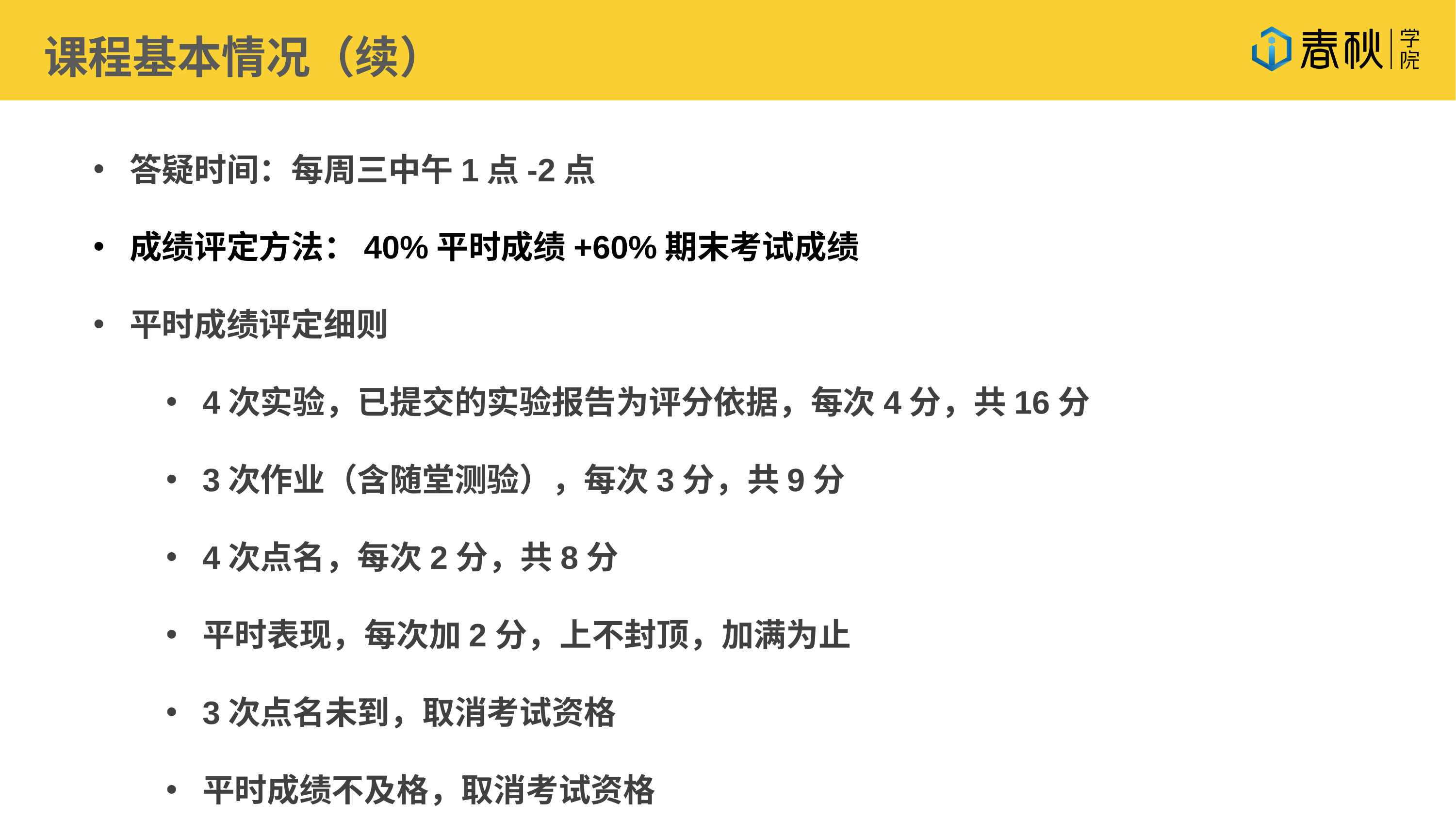

课程基本情况（续）
答疑时间：每周三中午1点-2点
成绩评定方法：40%平时成绩+60%期末考试成绩
平时成绩评定细则
4次实验，已提交的实验报告为评分依据，每次4分，共16分
3次作业（含随堂测验），每次3分，共9分
4次点名，每次2分，共8分
平时表现，每次加2分，上不封顶，加满为止
3次点名未到，取消考试资格
平时成绩不及格，取消考试资格